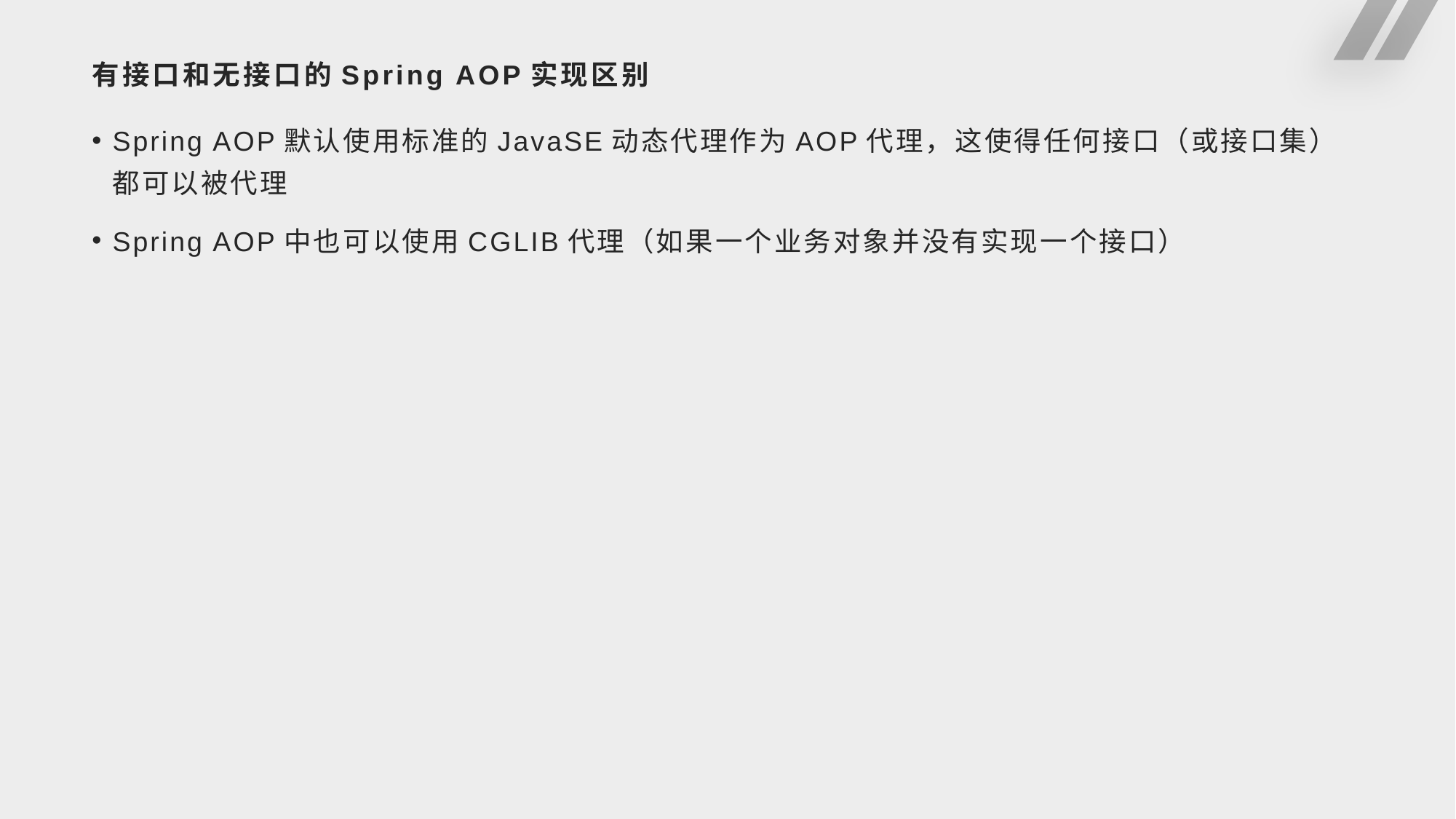

# 有接口和无接口的Spring AOP实现区别
Spring AOP默认使用标准的JavaSE动态代理作为AOP代理，这使得任何接口（或接口集）都可以被代理
Spring AOP中也可以使用CGLIB代理（如果一个业务对象并没有实现一个接口）